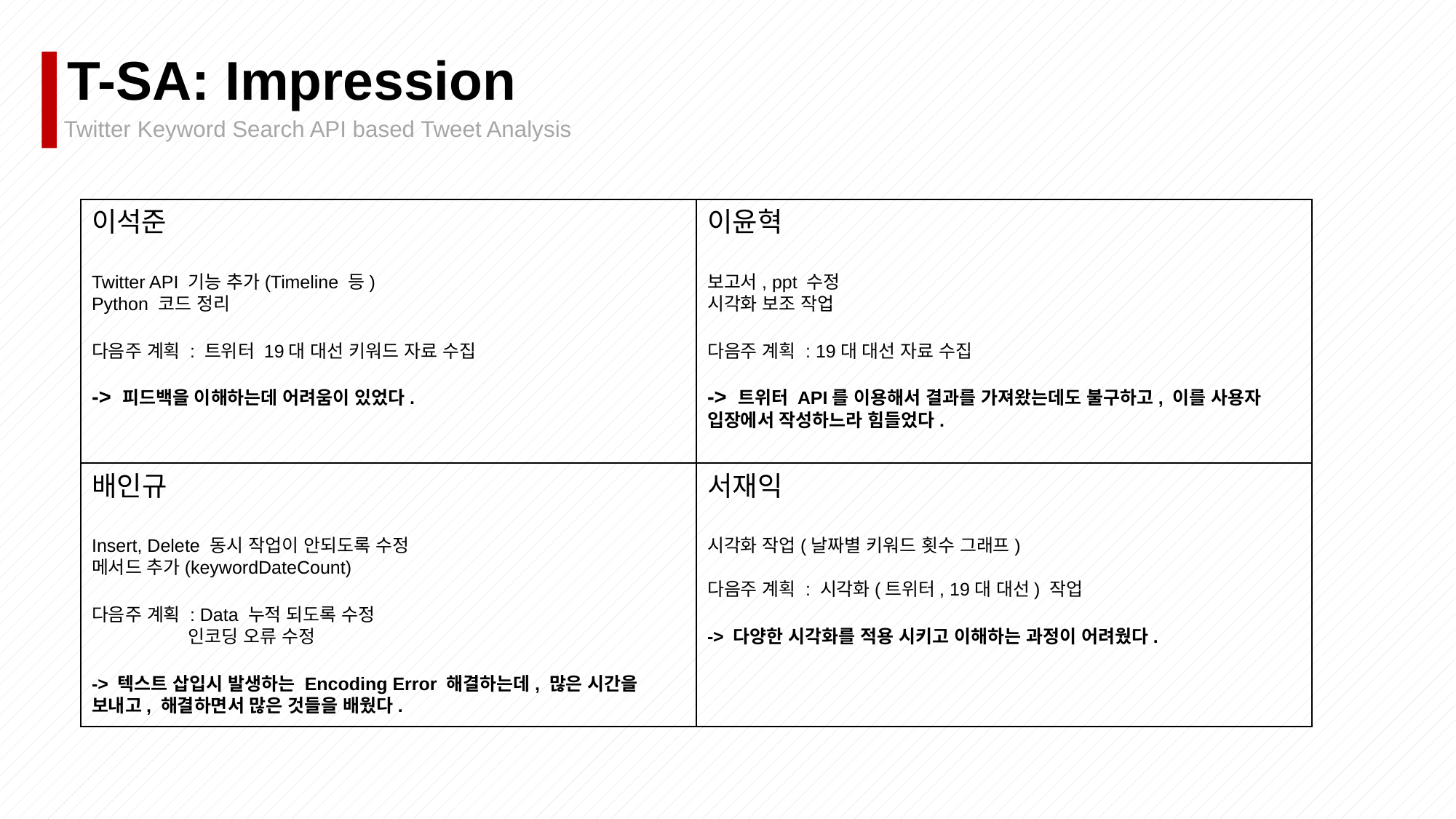

T-SA: Impression

Twitter Keyword Search API based Tweet Analysis
이석준

Twitter API 기능 추가(Timeline 등)
Python 코드 정리

다음주 계획 : 트위터 19대 대선 키워드 자료 수집

-> 피드백을 이해하는데 어려움이 있었다.
이윤혁

보고서, ppt 수정
시각화 보조 작업

다음주 계획 : 19대 대선 자료 수집

-> 트위터 API를 이용해서 결과를 가져왔는데도 불구하고, 이를 사용자 입장에서 작성하느라 힘들었다.
배인규

Insert, Delete 동시 작업이 안되도록 수정
메서드 추가(keywordDateCount)

다음주 계획 : Data 누적 되도록 수정
                  인코딩 오류 수정

-> 텍스트 삽입시 발생하는 Encoding Error 해결하는데, 많은 시간을 보내고, 해결하면서 많은 것들을 배웠다.

서재익

시각화 작업(날짜별 키워드 횟수 그래프)

다음주 계획 : 시각화(트위터, 19대 대선) 작업

-> 다양한 시각화를 적용 시키고 이해하는 과정이 어려웠다.